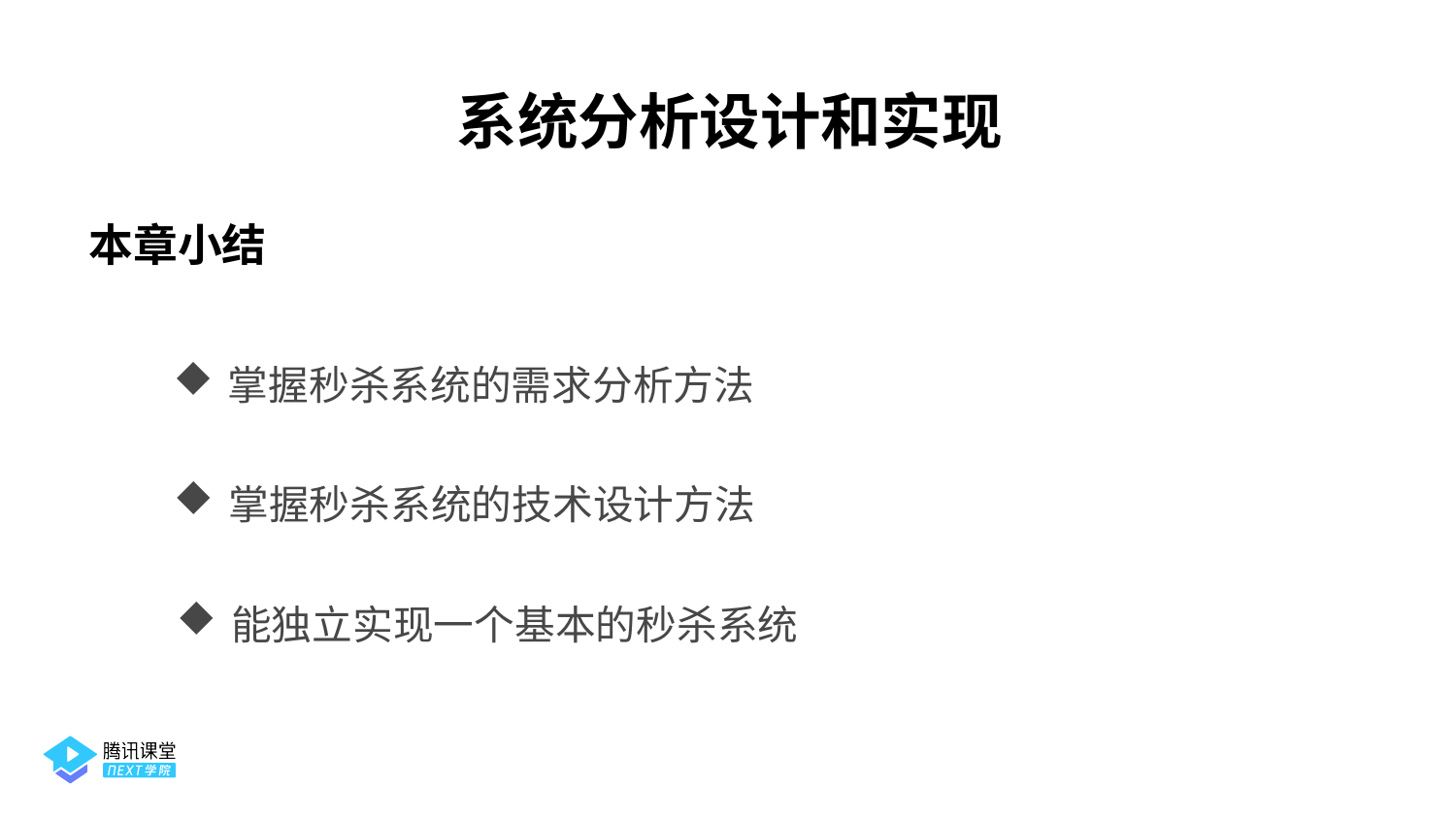

系统分析设计和实现
本章小结
掌握秒杀系统的需求分析方法
掌握秒杀系统的技术设计方法
能独立实现一个基本的秒杀系统